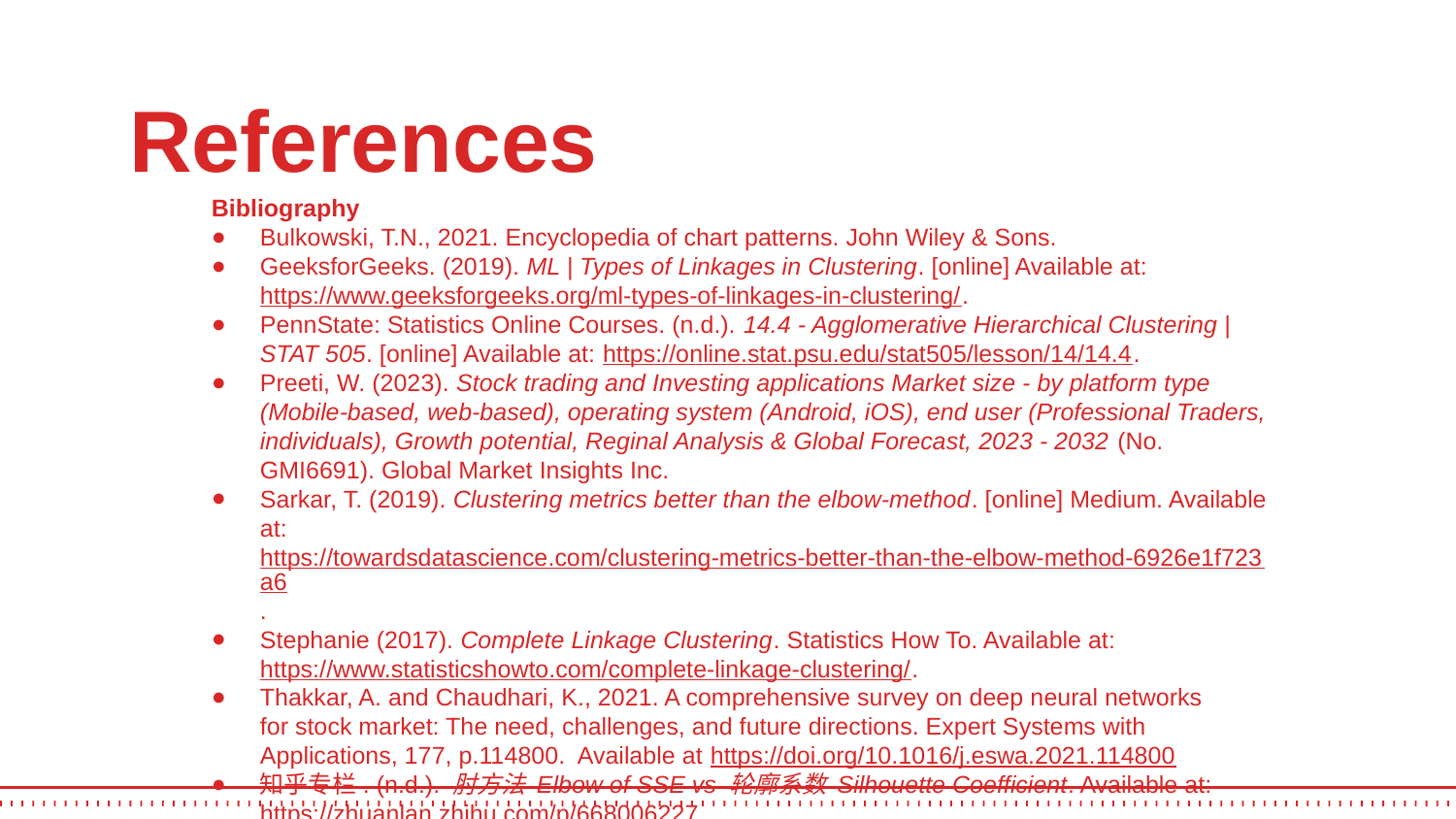

# References
Bibliography
Bulkowski, T.N., 2021. Encyclopedia of chart patterns. John Wiley & Sons.
GeeksforGeeks. (2019). ML | Types of Linkages in Clustering. [online] Available at: https://www.geeksforgeeks.org/ml-types-of-linkages-in-clustering/.
PennState: Statistics Online Courses. (n.d.). 14.4 - Agglomerative Hierarchical Clustering | STAT 505. [online] Available at: https://online.stat.psu.edu/stat505/lesson/14/14.4.
Preeti, W. (2023). Stock trading and Investing applications Market size - by platform type (Mobile-based, web-based), operating system (Android, iOS), end user (Professional Traders, individuals), Growth potential, Reginal Analysis & Global Forecast, 2023 - 2032 (No. GMI6691). Global Market Insights Inc.
Sarkar, T. (2019). Clustering metrics better than the elbow-method. [online] Medium. Available at: https://towardsdatascience.com/clustering-metrics-better-than-the-elbow-method-6926e1f723a6.
Stephanie (2017). Complete Linkage Clustering. Statistics How To. Available at: https://www.statisticshowto.com/complete-linkage-clustering/.
Thakkar, A. and Chaudhari, K., 2021. A comprehensive survey on deep neural networks for stock market: The need, challenges, and future directions. Expert Systems with Applications, 177, p.114800.  Available at https://doi.org/10.1016/j.eswa.2021.114800
知乎专栏. (n.d.). 肘方法 Elbow of SSE vs 轮廓系数 Silhouette Coefficient. Available at: https://zhuanlan.zhihu.com/p/668006227